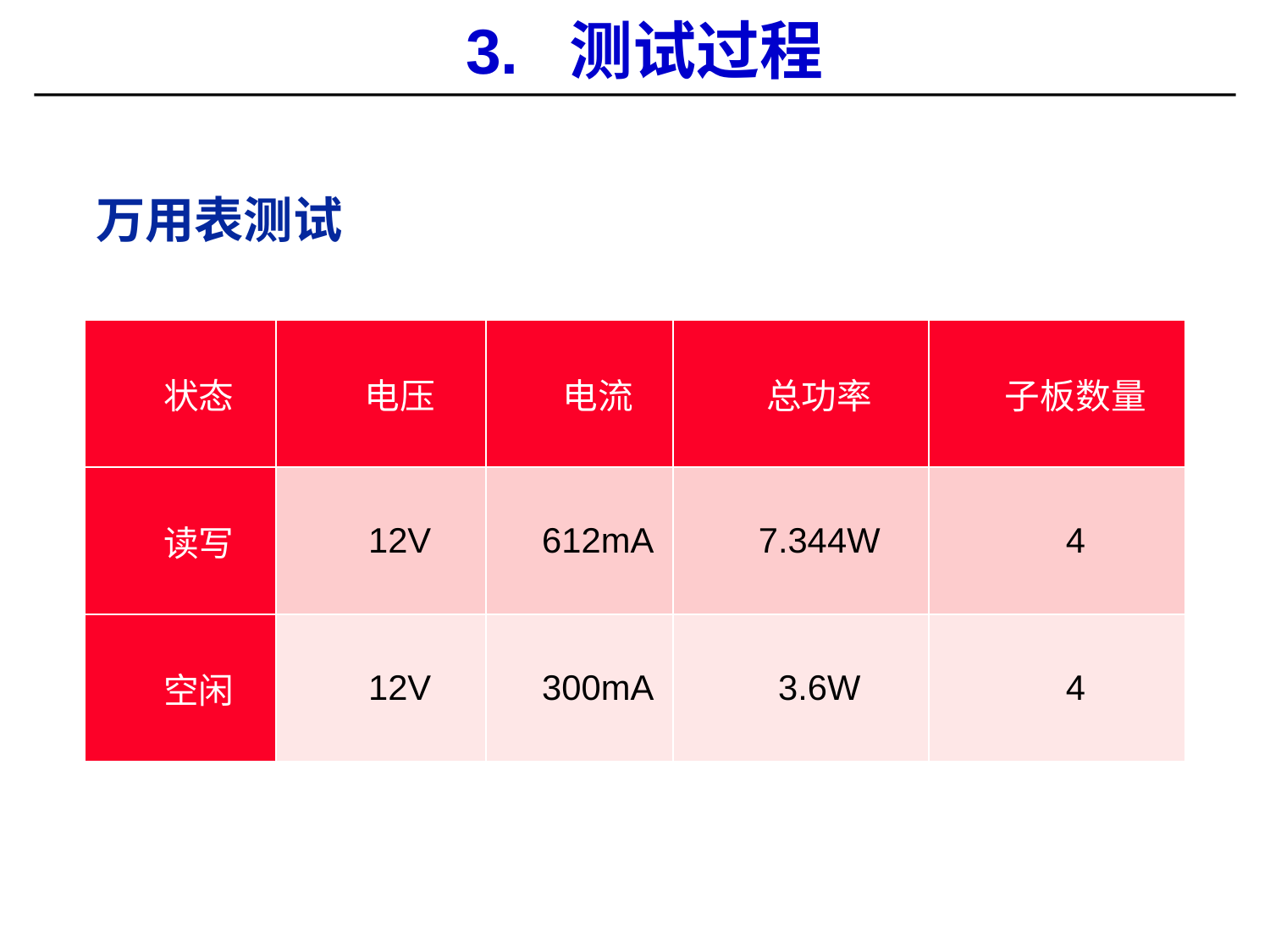

# 3.  测试过程
万用表测试
| 状态 | 电压 | 电流 | 总功率 | 子板数量 |
| --- | --- | --- | --- | --- |
| 读写 | 12V | 612mA | 7.344W | 4 |
| 空闲 | 12V | 300mA | 3.6W | 4 |